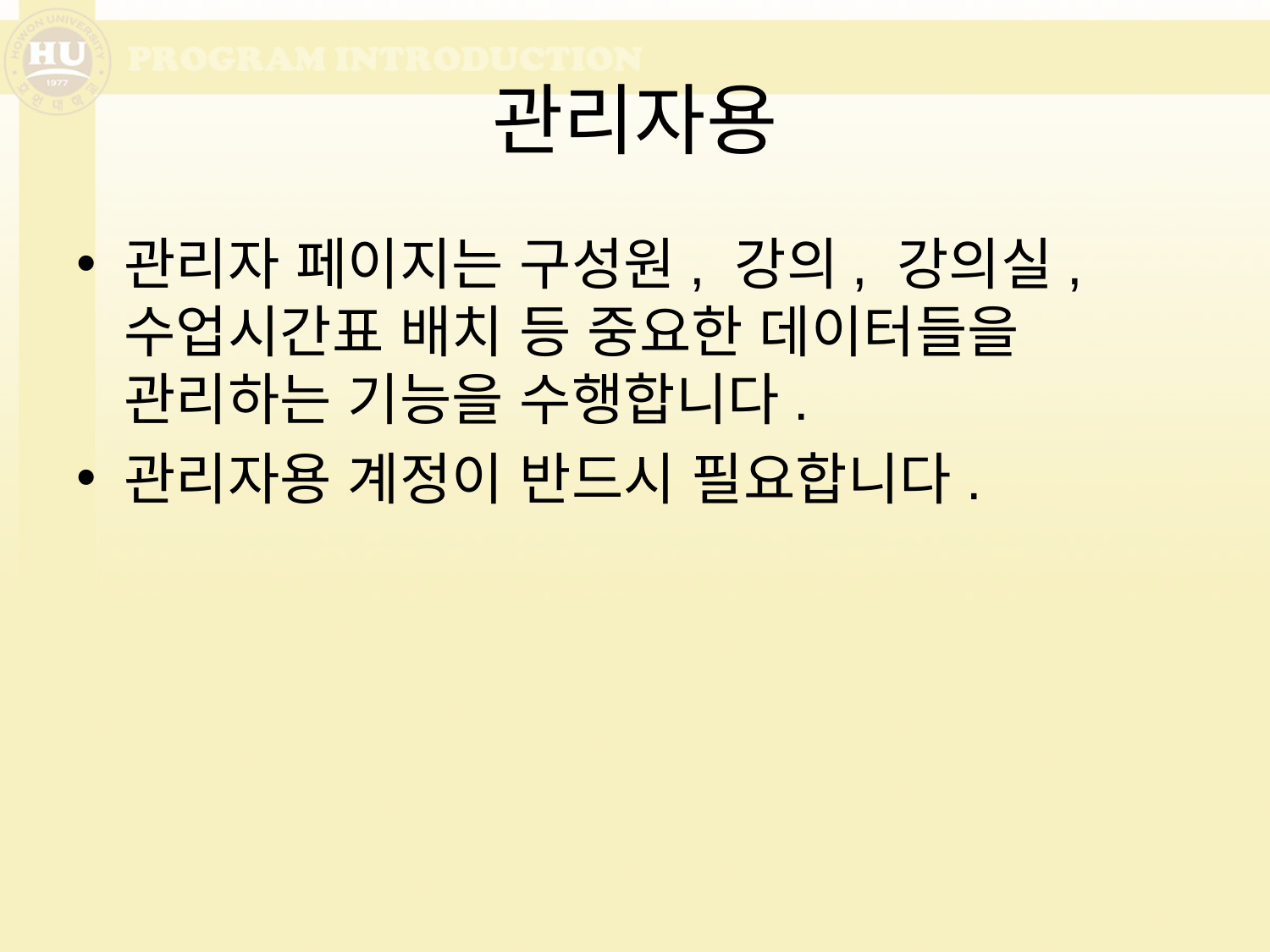

# 관리자용
관리자 페이지는 구성원, 강의, 강의실, 수업시간표 배치 등 중요한 데이터들을 관리하는 기능을 수행합니다.
관리자용 계정이 반드시 필요합니다.